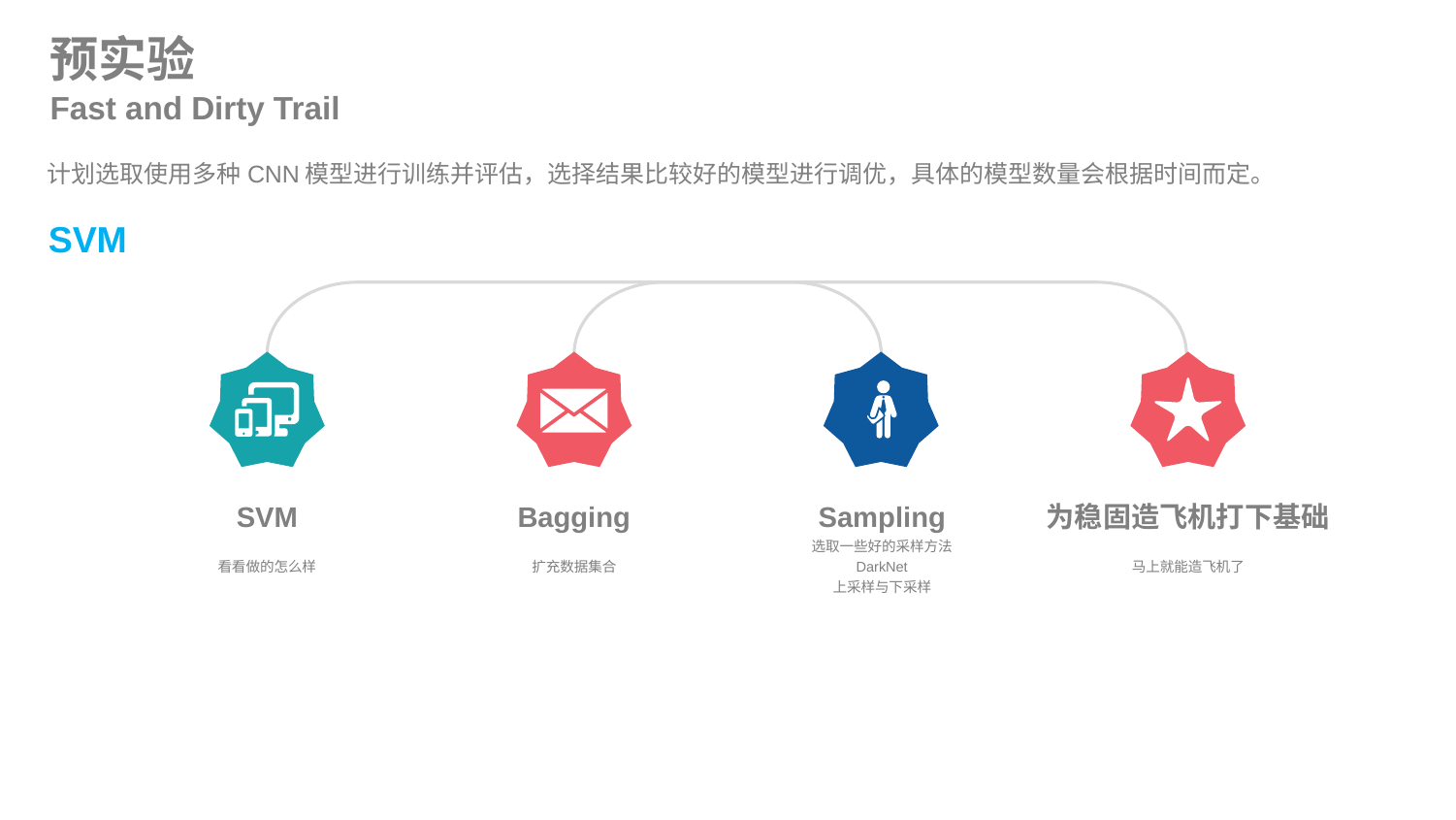

预实验
Fast and Dirty Trail
计划选取使用多种CNN模型进行训练并评估，选择结果比较好的模型进行调优，具体的模型数量会根据时间而定。
SVM

Bagging
扩充数据集合

Sampling
选取一些好的采样方法
DarkNet
上采样与下采样

为稳固造飞机打下基础
马上就能造飞机了

SVM
看看做的怎么样